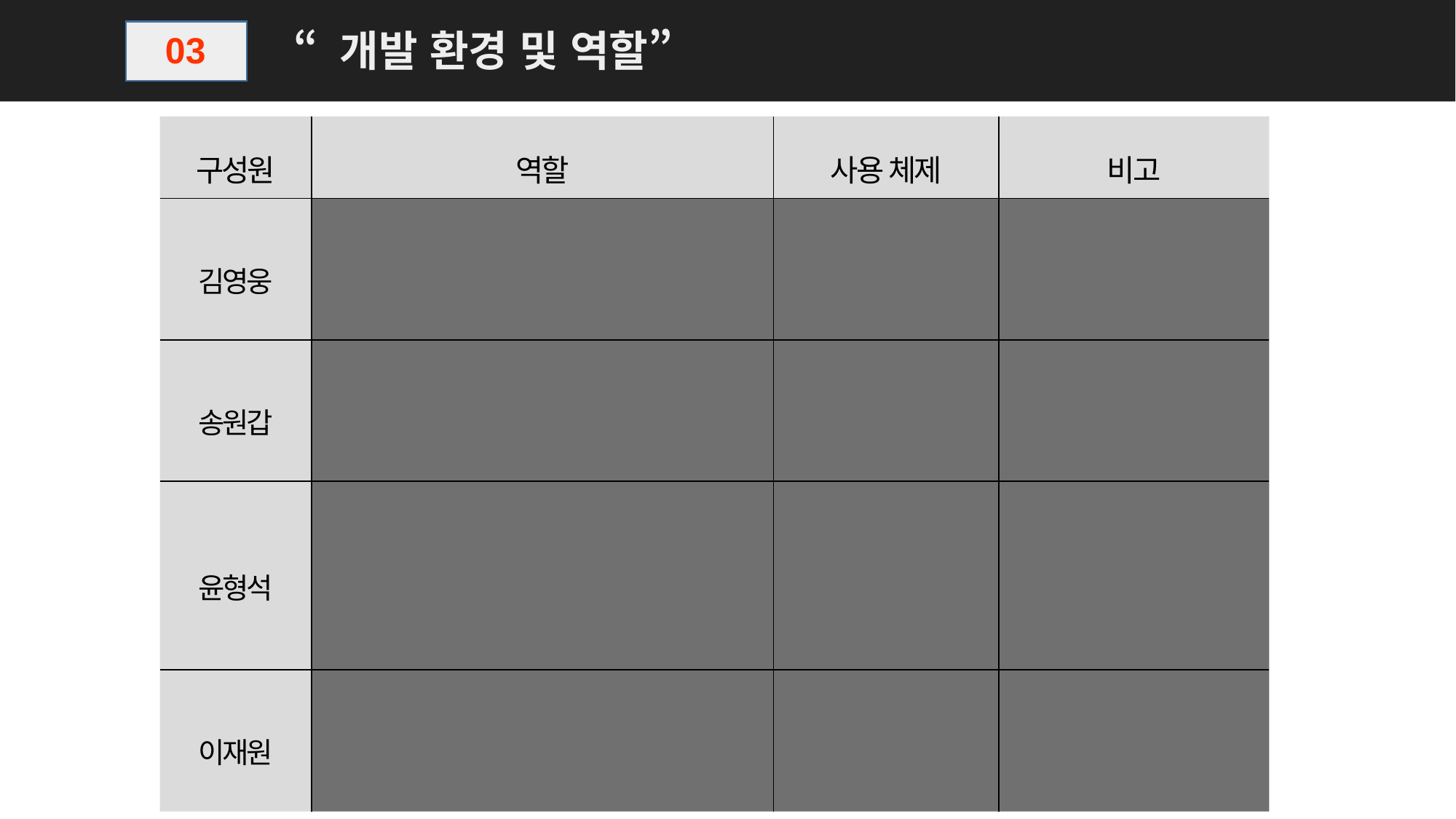

“ 개발 환경 및 역할”

03
| 구성원 | 역할 | 사용 체제 | 비고 |
| --- | --- | --- | --- |
| 김영웅 | 애플리케이션 세부 페이지 기능 구현 및 데이터베이스 구축 | Android | SQLite |
| 송원갑 | Unity 환경 개발 및 AR 모델링 | Unity | Unity AR Foundation |
| 윤형석 | 애플리케이션 UI 디자인 및 Fragment Page 구현 , 데이터베이스 구축 | Android | SQLite |
| 이재원 | Unity 환경 개발 및 AR 모델링 | Unity | Unity AR Foundation |